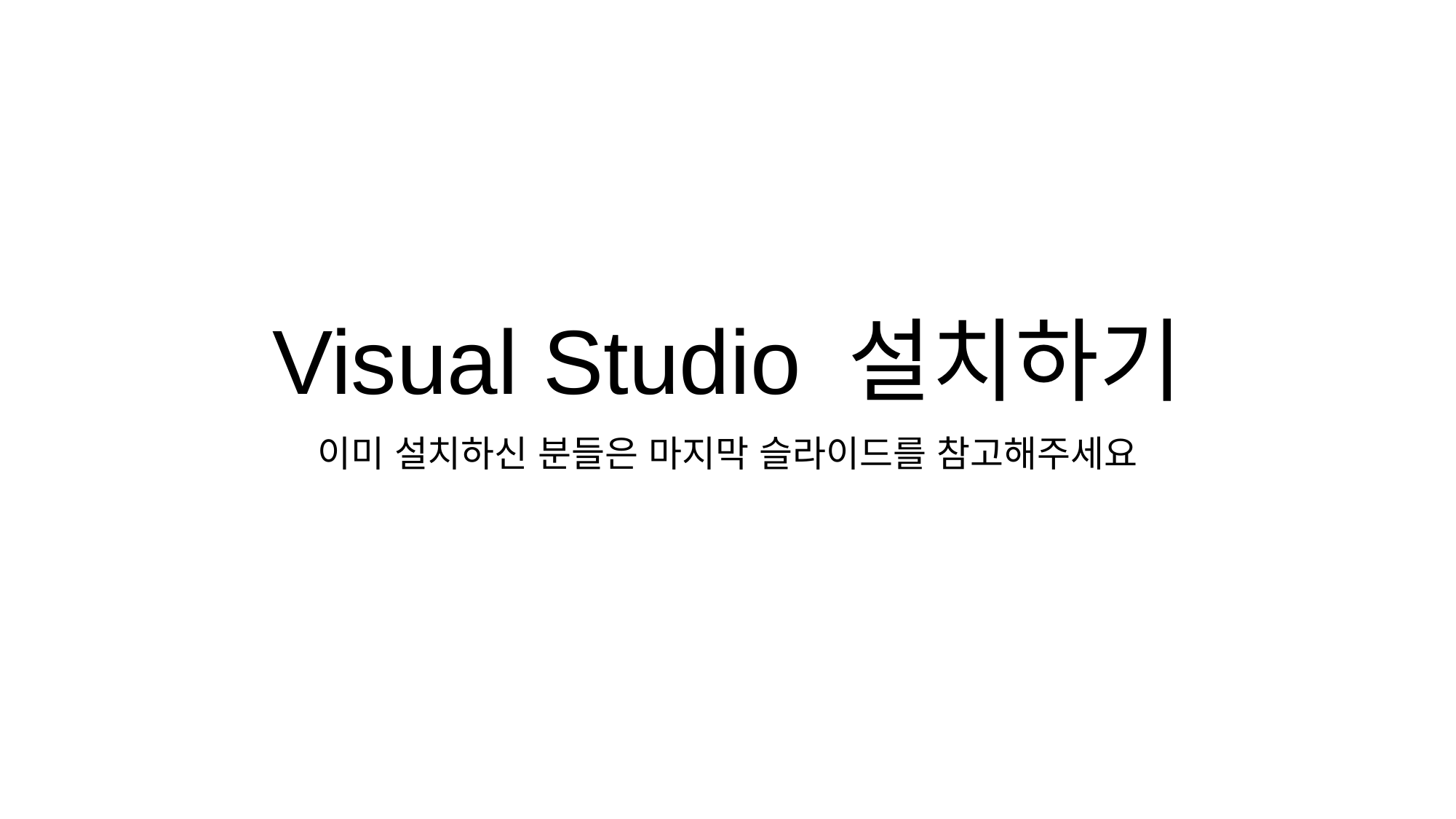

# Visual Studio 설치하기
이미 설치하신 분들은 마지막 슬라이드를 참고해주세요